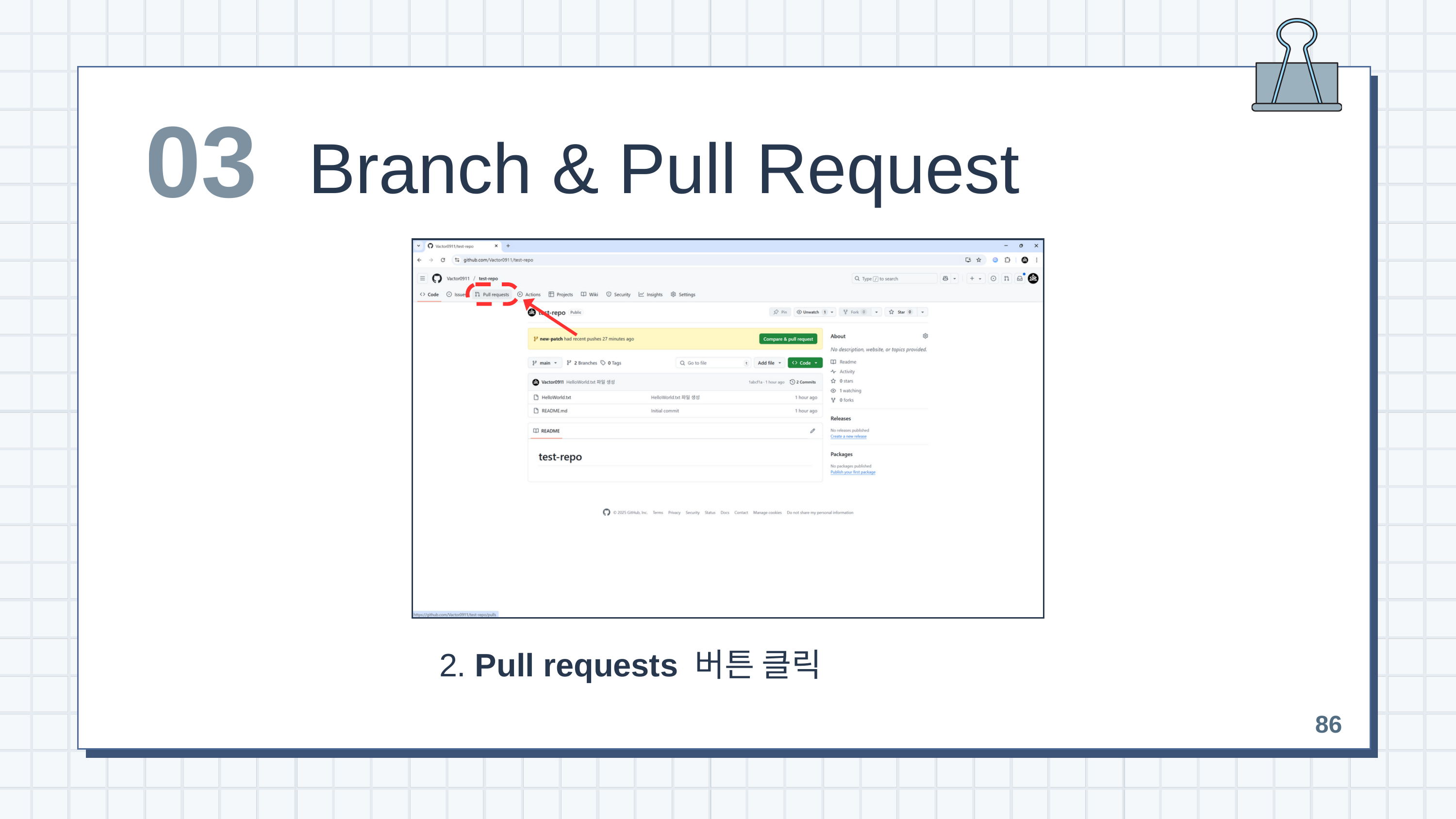

03
Branch & Pull Request

   2. Pull requests 버튼 클릭
86